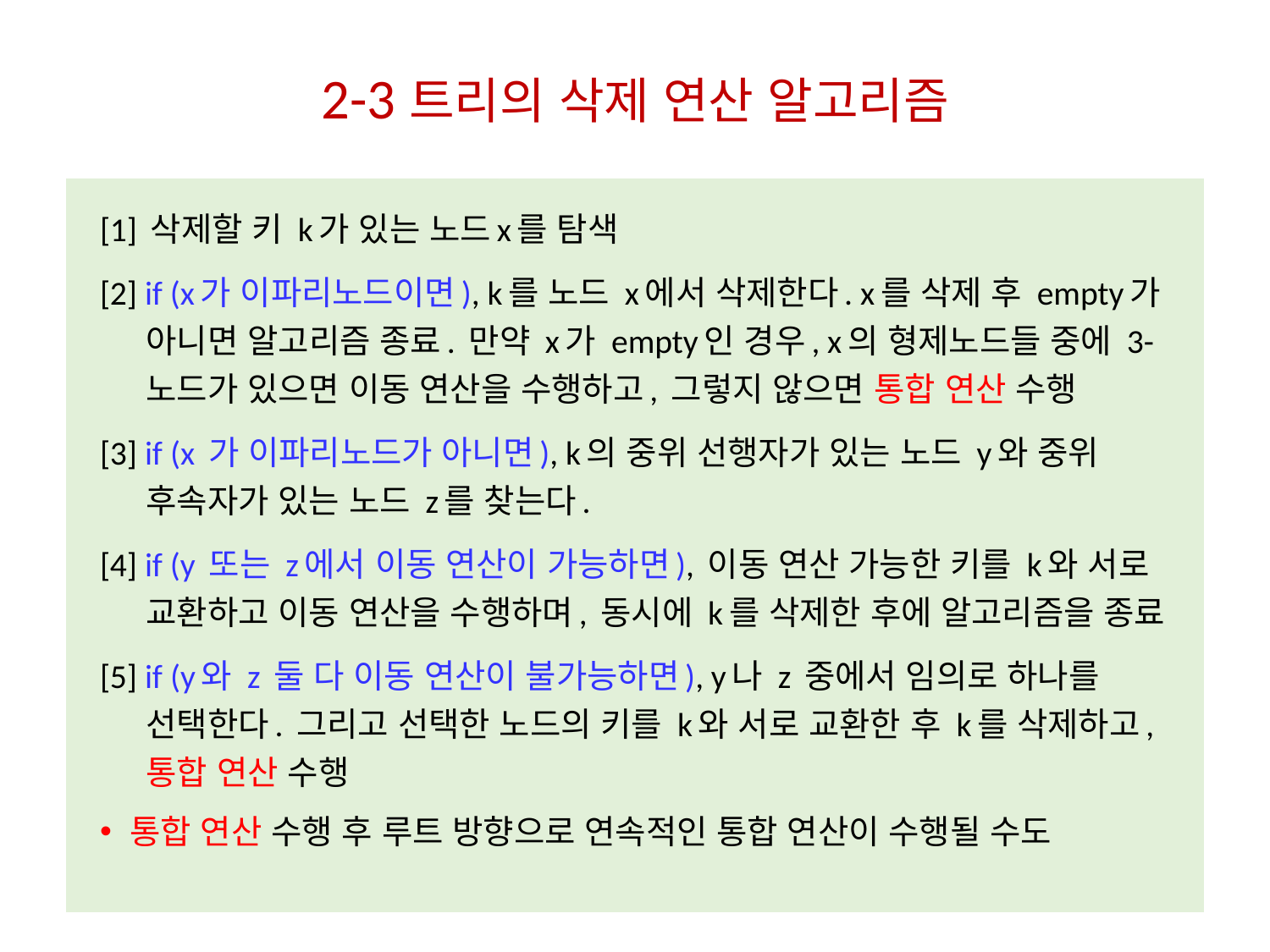

# 2-3트리의 삭제 연산 알고리즘

[1] 삭제할 키 k가 있는 노드x를 탐색
[2] if (x가 이파리노드이면), k를 노드 x에서 삭제한다. x를 삭제 후 empty가 아니면 알고리즘 종료. 만약 x가 empty인 경우, x의 형제노드들 중에 3-노드가 있으면 이동 연산을 수행하고, 그렇지 않으면 통합 연산 수행
[3] if (x 가 이파리노드가 아니면), k의 중위 선행자가 있는 노드 y와 중위 후속자가 있는 노드 z를 찾는다.
[4] if (y 또는 z에서 이동 연산이 가능하면), 이동 연산 가능한 키를 k와 서로 교환하고 이동 연산을 수행하며, 동시에 k를 삭제한 후에 알고리즘을 종료
[5] if (y와 z 둘 다 이동 연산이 불가능하면), y나 z 중에서 임의로 하나를 선택한다. 그리고 선택한 노드의 키를 k와 서로 교환한 후 k를 삭제하고, 통합 연산 수행
통합 연산 수행 후 루트 방향으로 연속적인 통합 연산이 수행될 수도